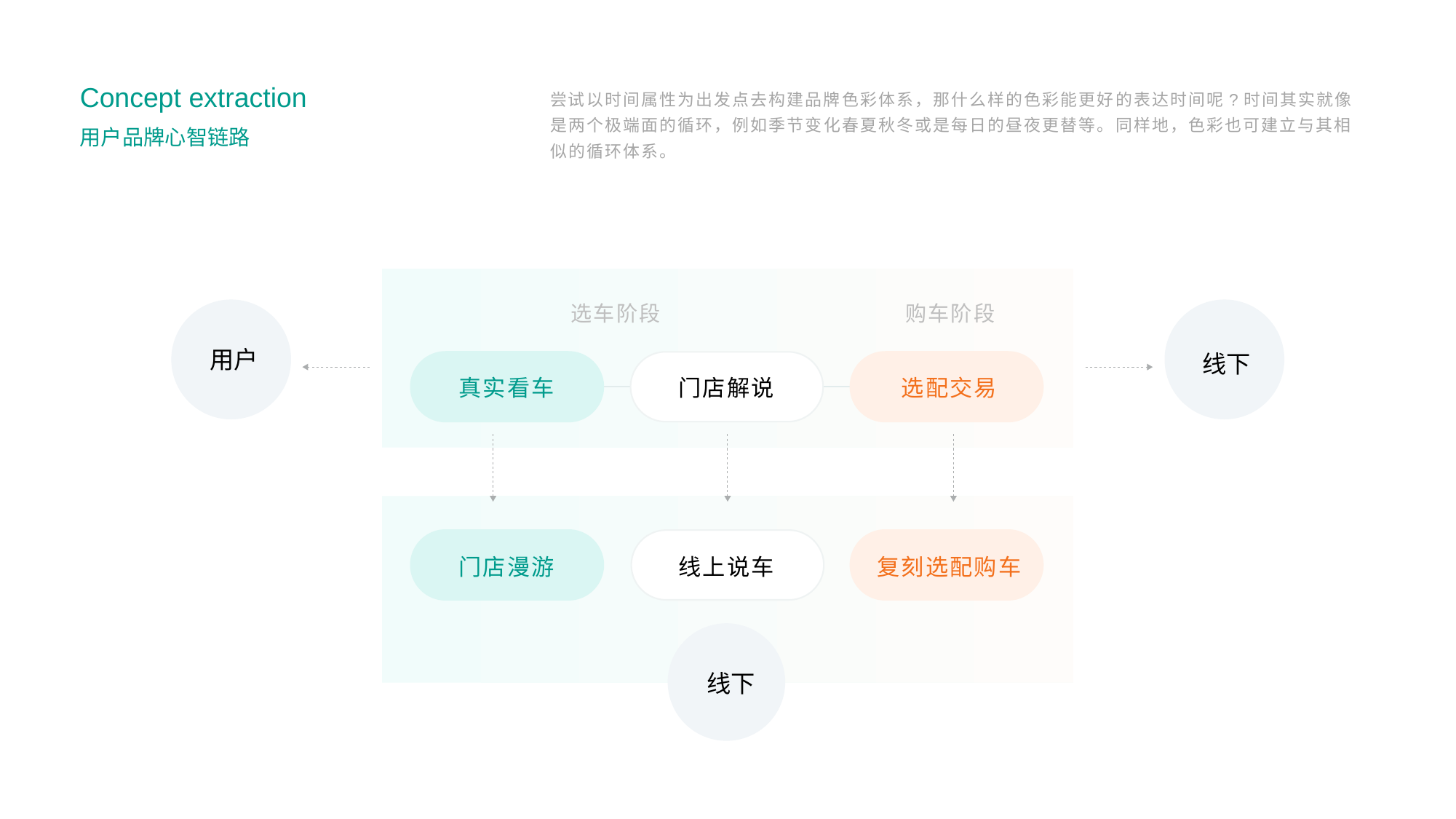

Concept extraction
尝试以时间属性为出发点去构建品牌色彩体系，那什么样的色彩能更好的表达时间呢?时间其实就像是两个极端面的循环，例如季节变化春夏秋冬或是每日的昼夜更替等。同样地，色彩也可建立与其相似的循环体系。
用户品牌心智链路

选车阶段
购车阶段

用户
线下

真实看车
门店解说
选配交易

门店漫游
线上说车
复刻选配购车

线下